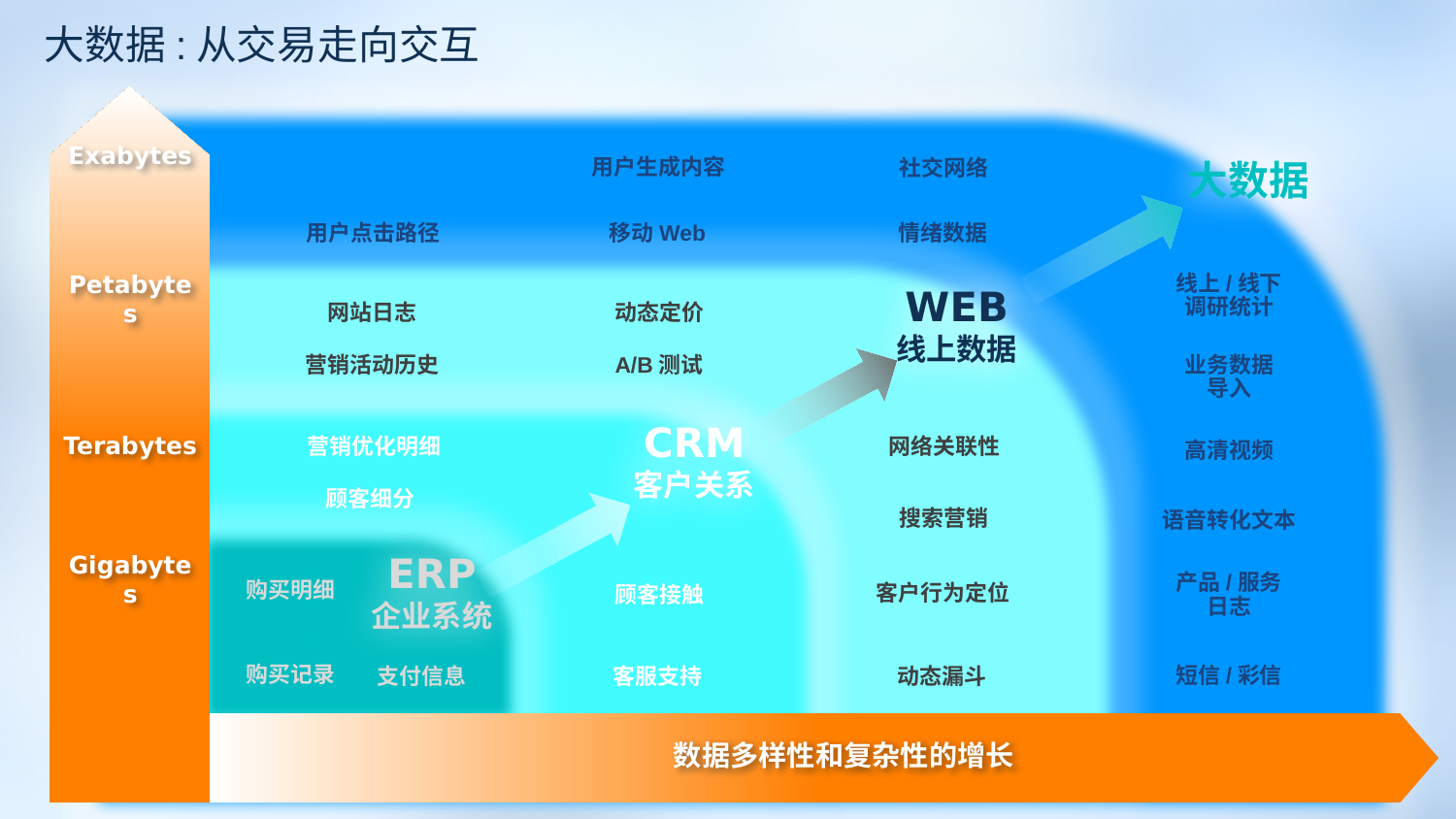

大数据:从交易走向交互

Exabytes
社交网络
用户生成内容
用户点击路径
移动Web
情绪数据
线上/线下
调研统计
业务数据
导入
高清视频
语音转化文本
产品/服务
日志
短信/彩信
大数据

WEB
线上数据
Petabytes
网站日志
动态定价
营销活动历史
A/B测试

CRM
客户关系
Terabytes
营销优化明细
网络关联性
顾客细分
搜索营销

ERP
企业系统
Gigabytes
购买明细
顾客接触
客户行为定位
客服支持
动态漏斗
购买记录
支付信息

数据多样性和复杂性的增长